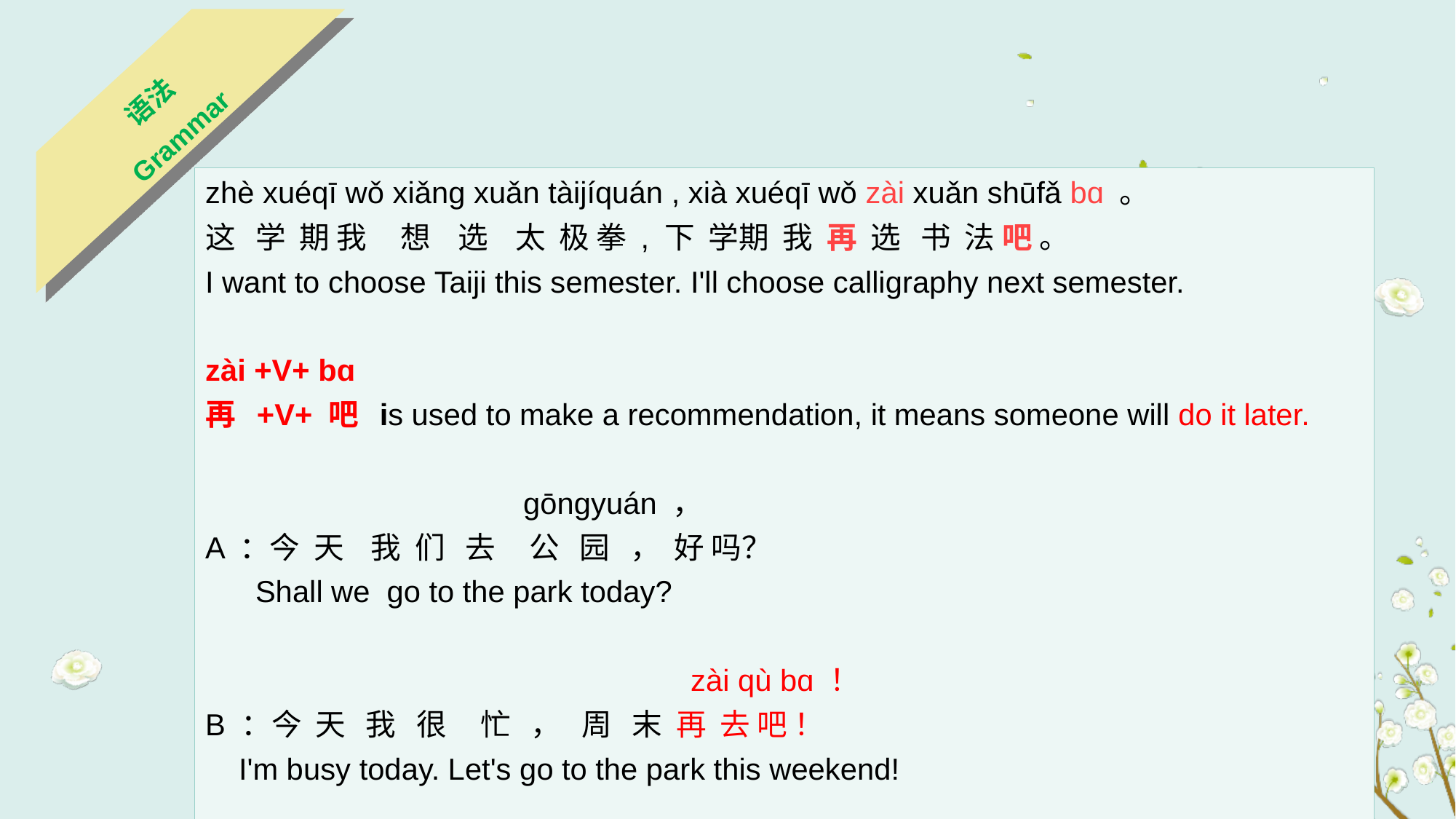

语法
Grammar
zhè xuéqī wǒ xiǎnɡ xuǎn tàijíquán , xià xuéqī wǒ zài xuǎn shūfǎ bɑ 。
这   学  期 我     想    选    太  极 拳 , 下  学期  我  再  选   书  法 吧 。
I want to choose Taiji this semester. I'll choose calligraphy next semester.

zài +V+ bɑ
再  +V+ 吧  is used to make a recommendation, it means someone will do it later.

                                      ɡōnɡyuán ，
A ：今  天    我  们   去     公   园   ，  好 吗？
      Shall we  go to the park today?

                                                          zài qù bɑ ！
B ：今  天   我   很     忙   ，   周   末  再  去 吧 ！
    I'm busy today. Let's go to the park this weekend!